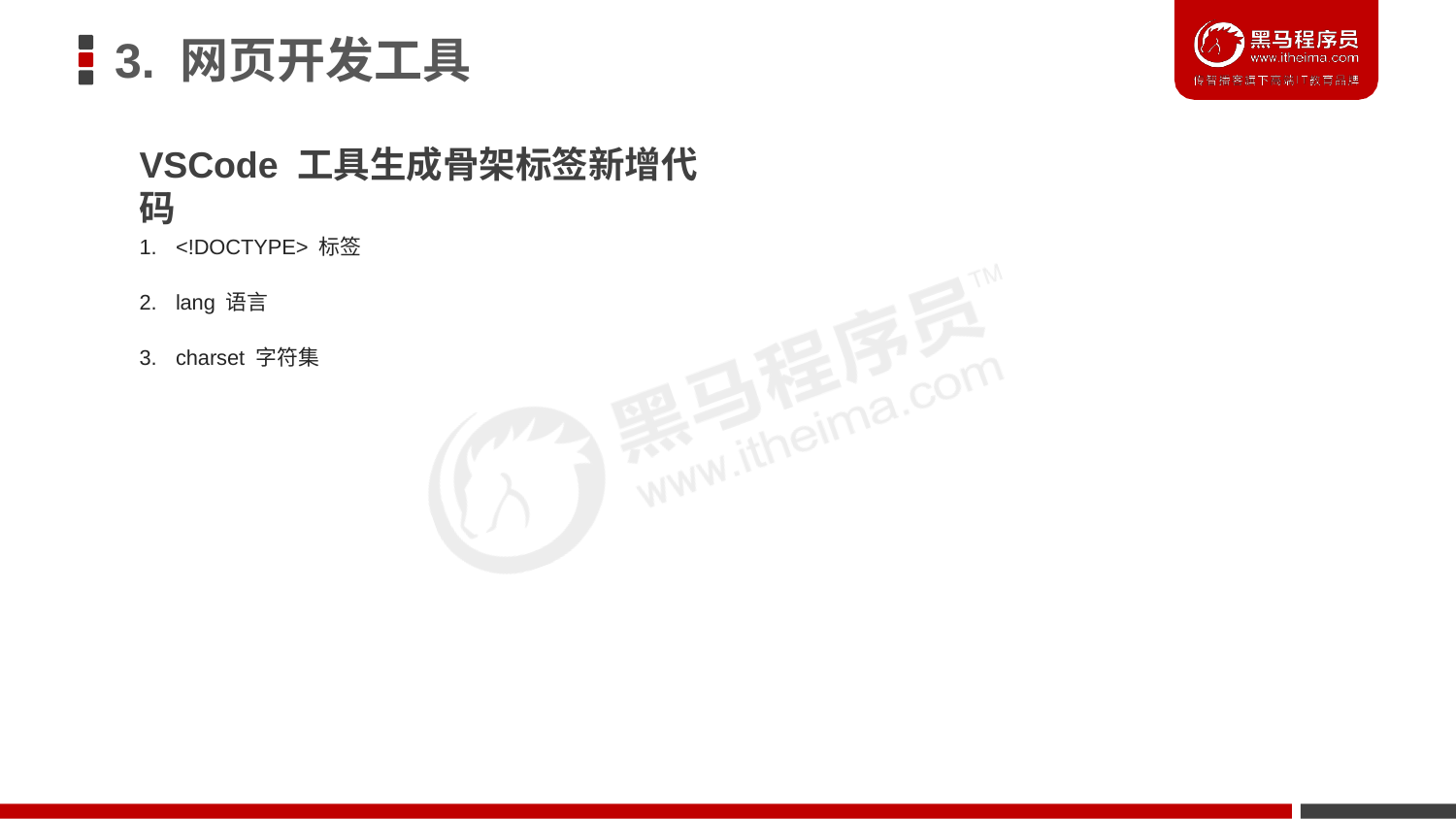

# 3. 网页开发工具
VSCode 工具生成骨架标签新增代码

<!DOCTYPE> 标签

lang 语言

charset 字符集